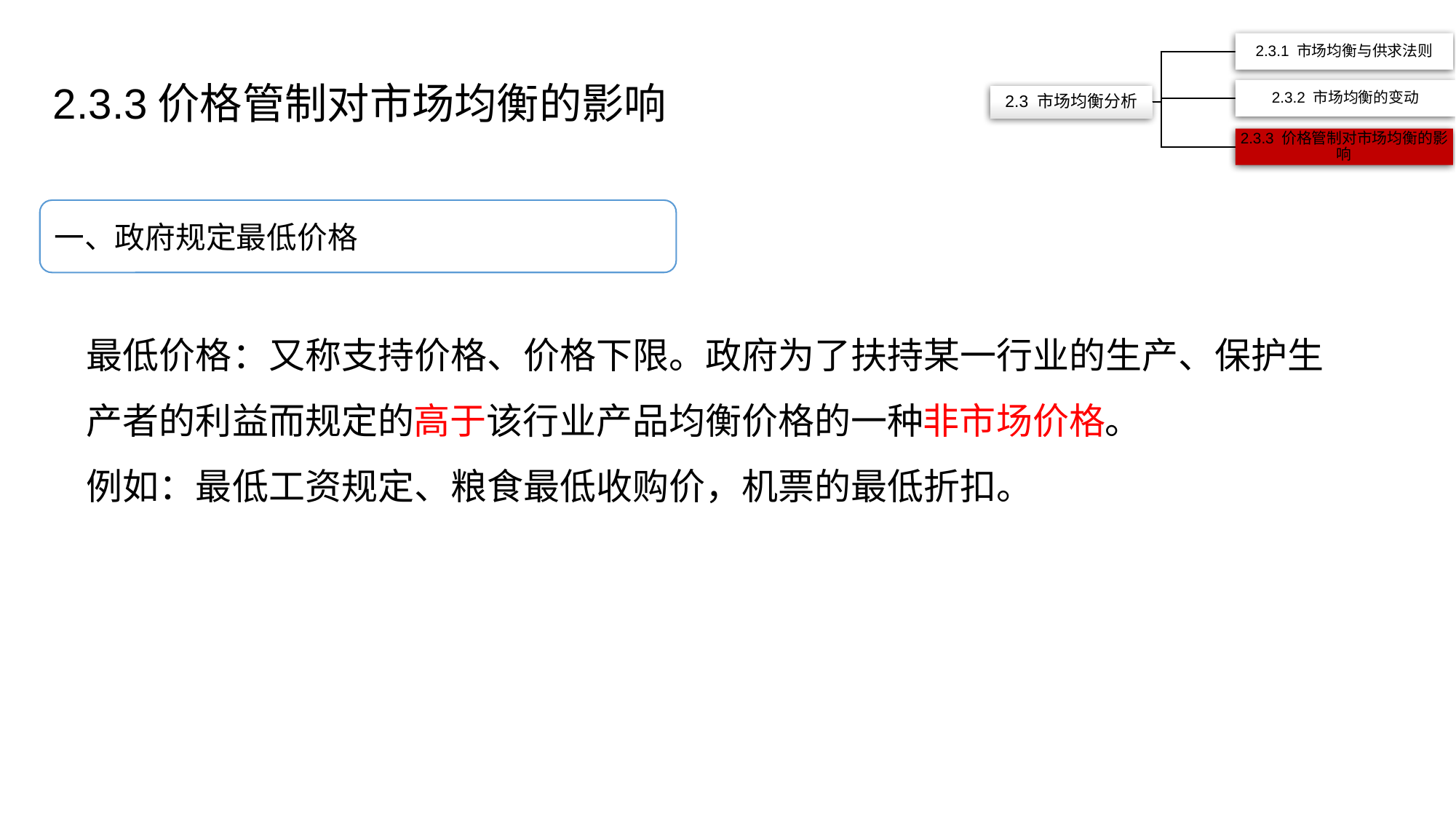

2.3 市场均衡分析
2.3.1 市场均衡与供求法则
2.3.2 市场均衡的变动
2.3.3 价格管制对市场均衡的影响
2.3.3价格管制对市场均衡的影响
一、政府规定最低价格
最低价格：又称支持价格、价格下限。政府为了扶持某一行业的生产、保护生产者的利益而规定的高于该行业产品均衡价格的一种非市场价格。
例如：最低工资规定、粮食最低收购价，机票的最低折扣。